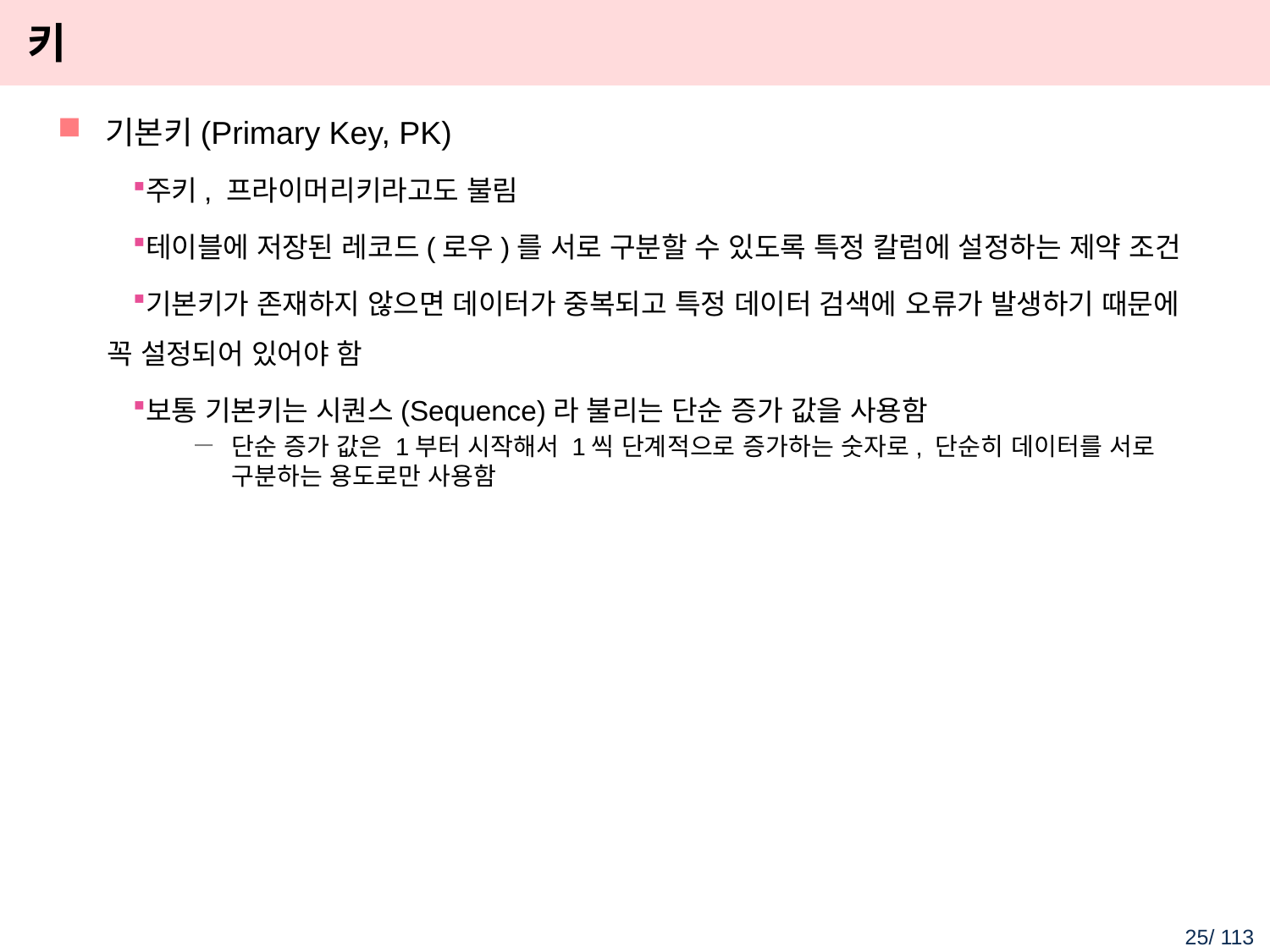

# 키
기본키(Primary Key, PK)
주키, 프라이머리키라고도 불림
테이블에 저장된 레코드(로우)를 서로 구분할 수 있도록 특정 칼럼에 설정하는 제약 조건
기본키가 존재하지 않으면 데이터가 중복되고 특정 데이터 검색에 오류가 발생하기 때문에 꼭 설정되어 있어야 함
보통 기본키는 시퀀스(Sequence)라 불리는 단순 증가 값을 사용함
단순 증가 값은 1부터 시작해서 1씩 단계적으로 증가하는 숫자로, 단순히 데이터를 서로 구분하는 용도로만 사용함